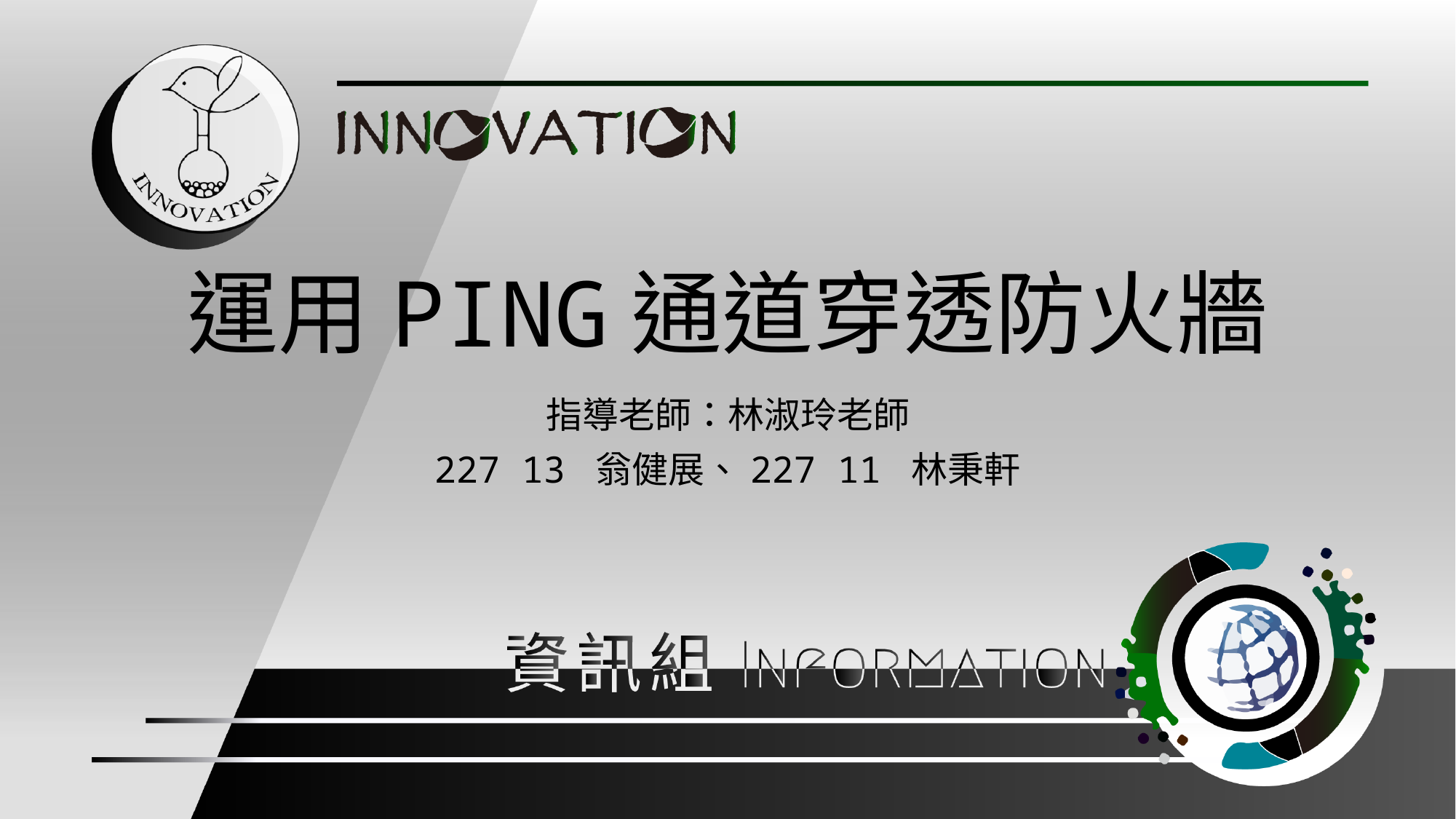

運用PING通道穿透防火牆
指導老師：林淑玲老師
227 13 翁健展、227 11 林秉軒